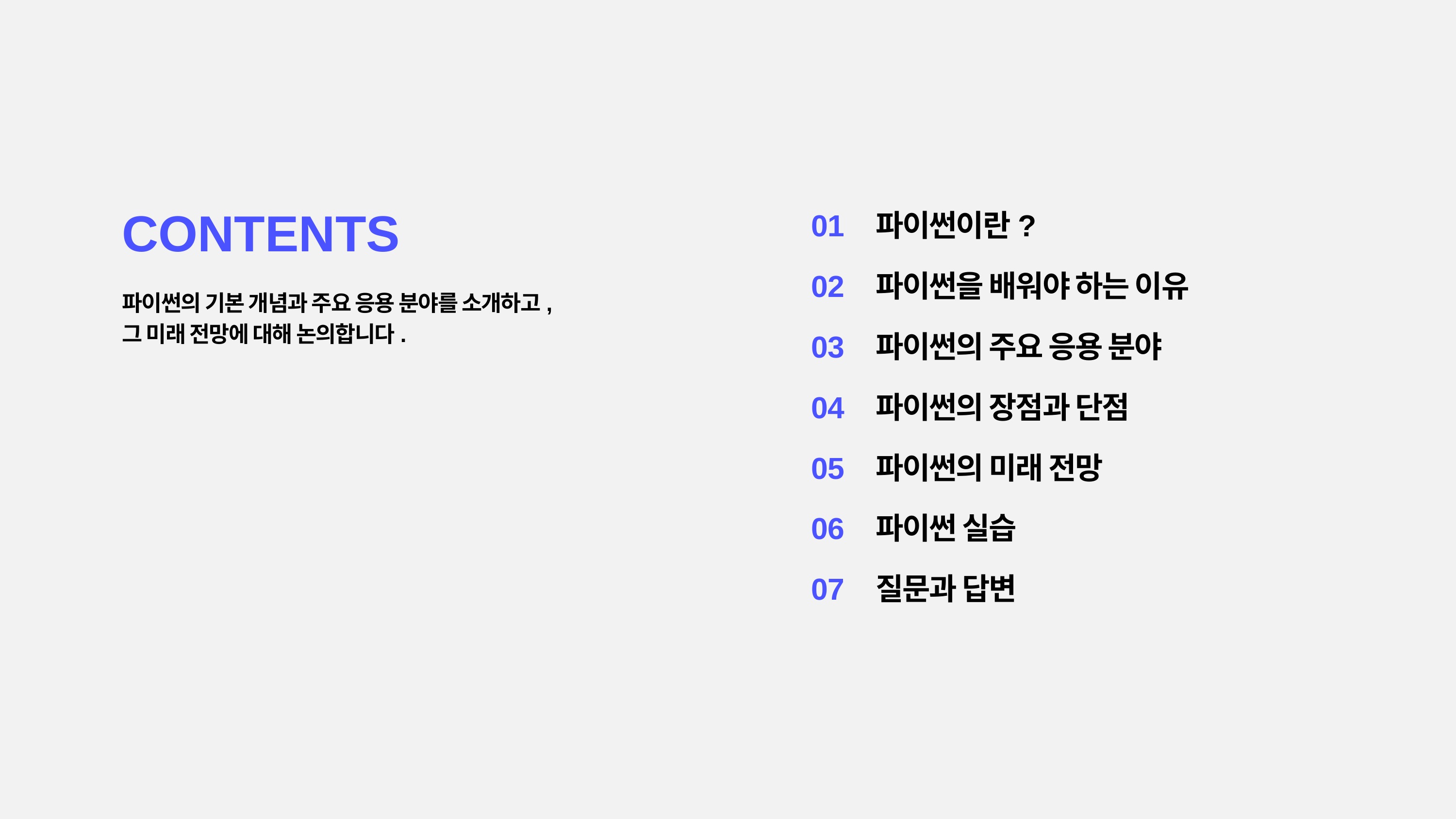

01
02
03
04
05
06
07
파이썬이란?
파이썬을 배워야 하는 이유
파이썬의 주요 응용 분야
파이썬의 장점과 단점
파이썬의 미래 전망
파이썬 실습
질문과 답변
CONTENTS
파이썬의 기본 개념과 주요 응용 분야를 소개하고,
그 미래 전망에 대해 논의합니다.